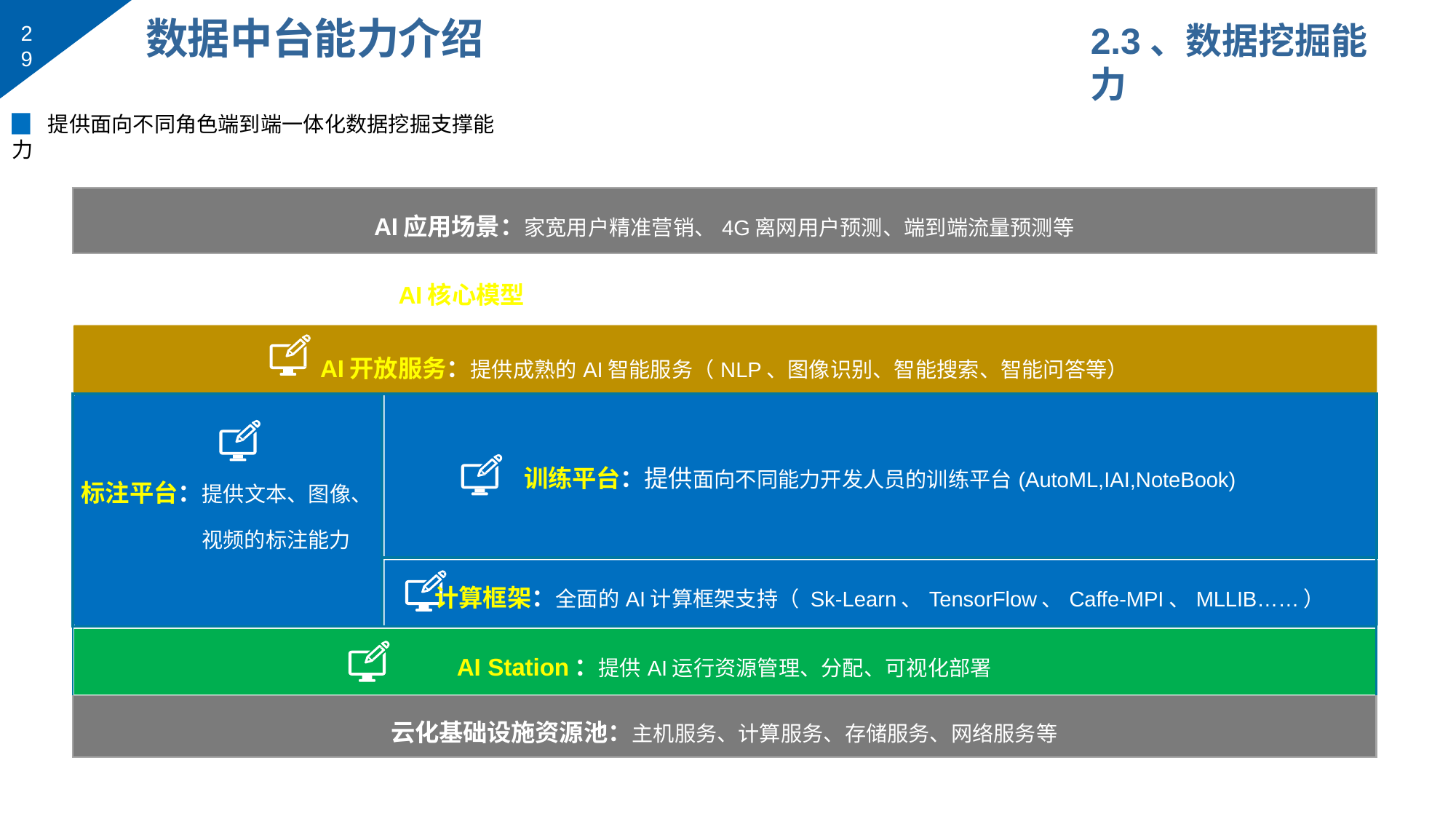

# 数据中台能力介绍
2.3、数据挖掘能力
29
▉	提供面向不同角色端到端一体化数据挖掘支撑能力
| AI应用场景：家宽用户精准营销、4G离网用户预测、端到端流量预测等 |  |
| --- | --- |
| AI核心模型：提供内置积累模型（位置定位、关系识别、NPS等） AI开放服务：提供成熟的AI智能服务（NLP、图像识别、智能搜索、智能问答等） |  |
| 标注平台：提供文本、图像、 视频的标注能力 | 训练平台：提供面向不同能力开发人员的训练平台(AutoML,IAI,NoteBook) |
|  | 计算框架：全面的AI计算框架支持（ Sk-Learn、TensorFlow、Caffe-MPI、MLLIB……） |
| AI Station：提供AI运行资源管理、分配、可视化部署 |  |
| 云化基础设施资源池：主机服务、计算服务、存储服务、网络服务等 |  |